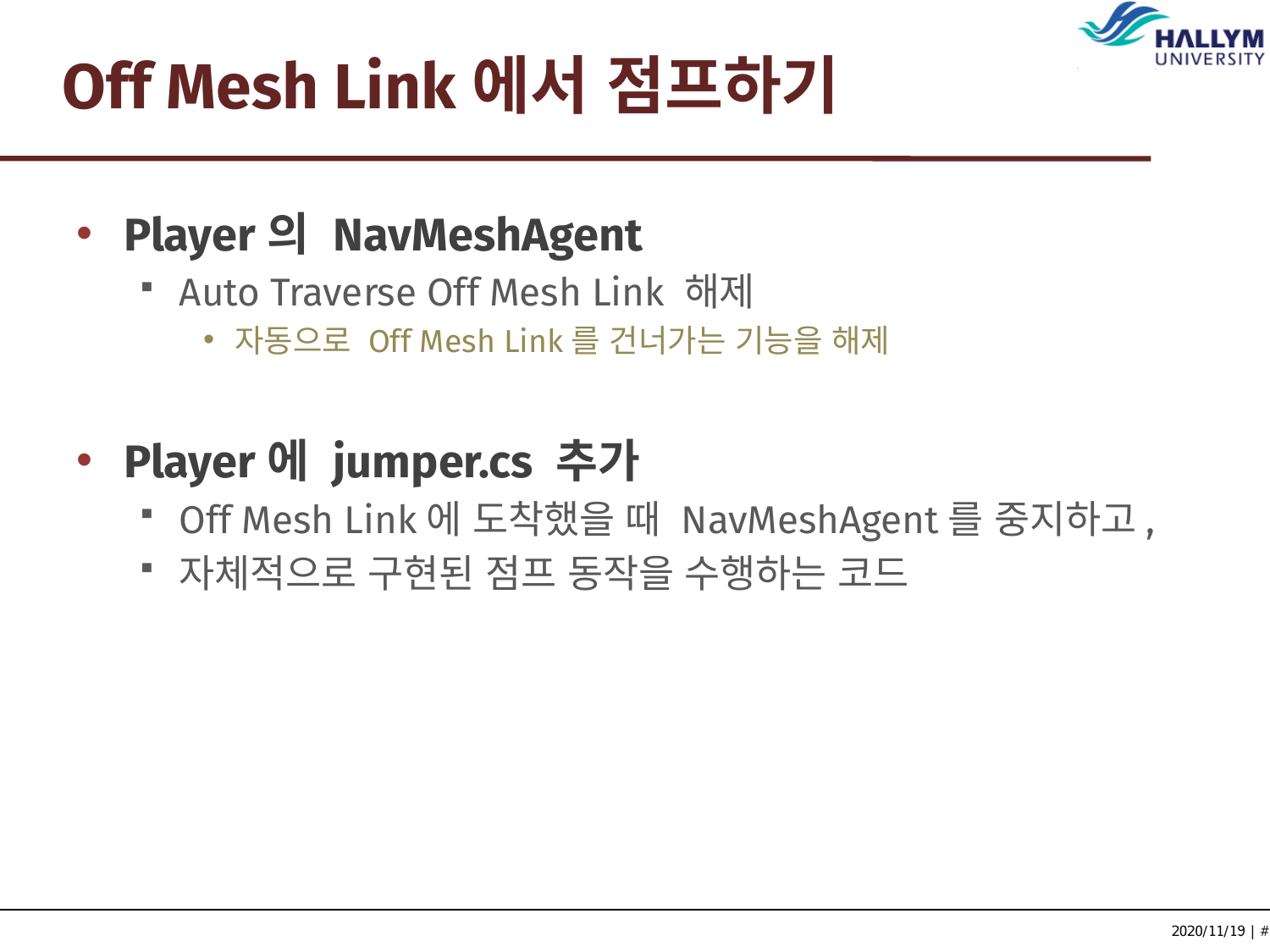

# Off Mesh Link에서 점프하기
Player의 NavMeshAgent
Auto Traverse Off Mesh Link 해제
자동으로 Off Mesh Link를 건너가는 기능을 해제

Player에 jumper.cs 추가
Off Mesh Link에 도착했을 때 NavMeshAgent를 중지하고,
자체적으로 구현된 점프 동작을 수행하는 코드